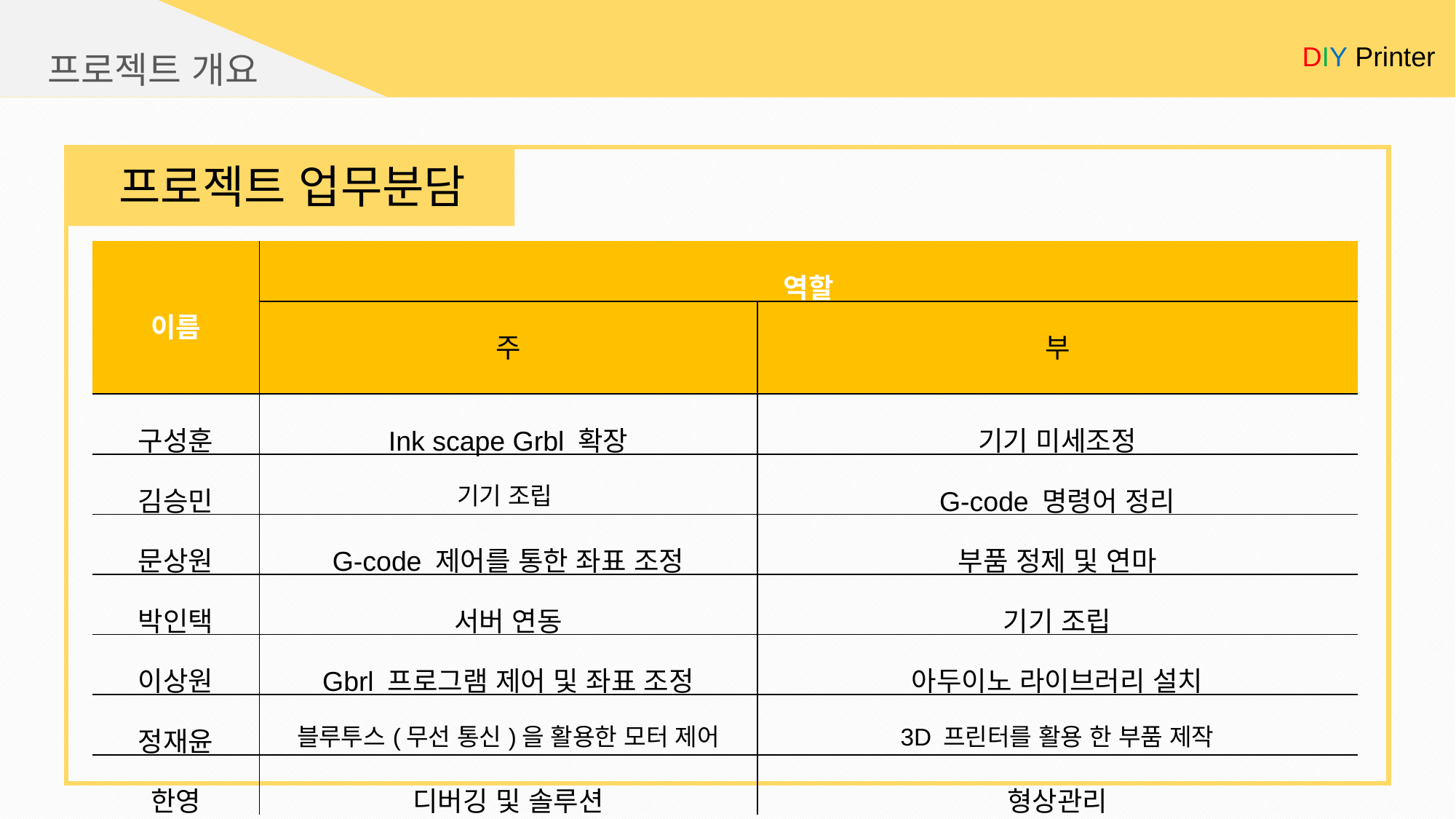

DIY Printer
프로젝트 개요

프로젝트 업무분담
| 이름 | 역할 |  |
| --- | --- | --- |
|  | 주 | 부 |
| 구성훈 | Ink scape Grbl 확장 | 기기 미세조정 |
| 김승민 | 기기 조립 | G-code 명령어 정리 |
| 문상원 | G-code 제어를 통한 좌표 조정 | 부품 정제 및 연마 |
| 박인택 | 서버 연동 | 기기 조립 |
| 이상원 | Gbrl 프로그램 제어 및 좌표 조정 | 아두이노 라이브러리 설치 |
| 정재윤 | 블루투스(무선 통신)을 활용한 모터 제어 | 3D 프린터를 활용 한 부품 제작 |
| 한영 | 디버깅 및 솔루션 | 형상관리 |